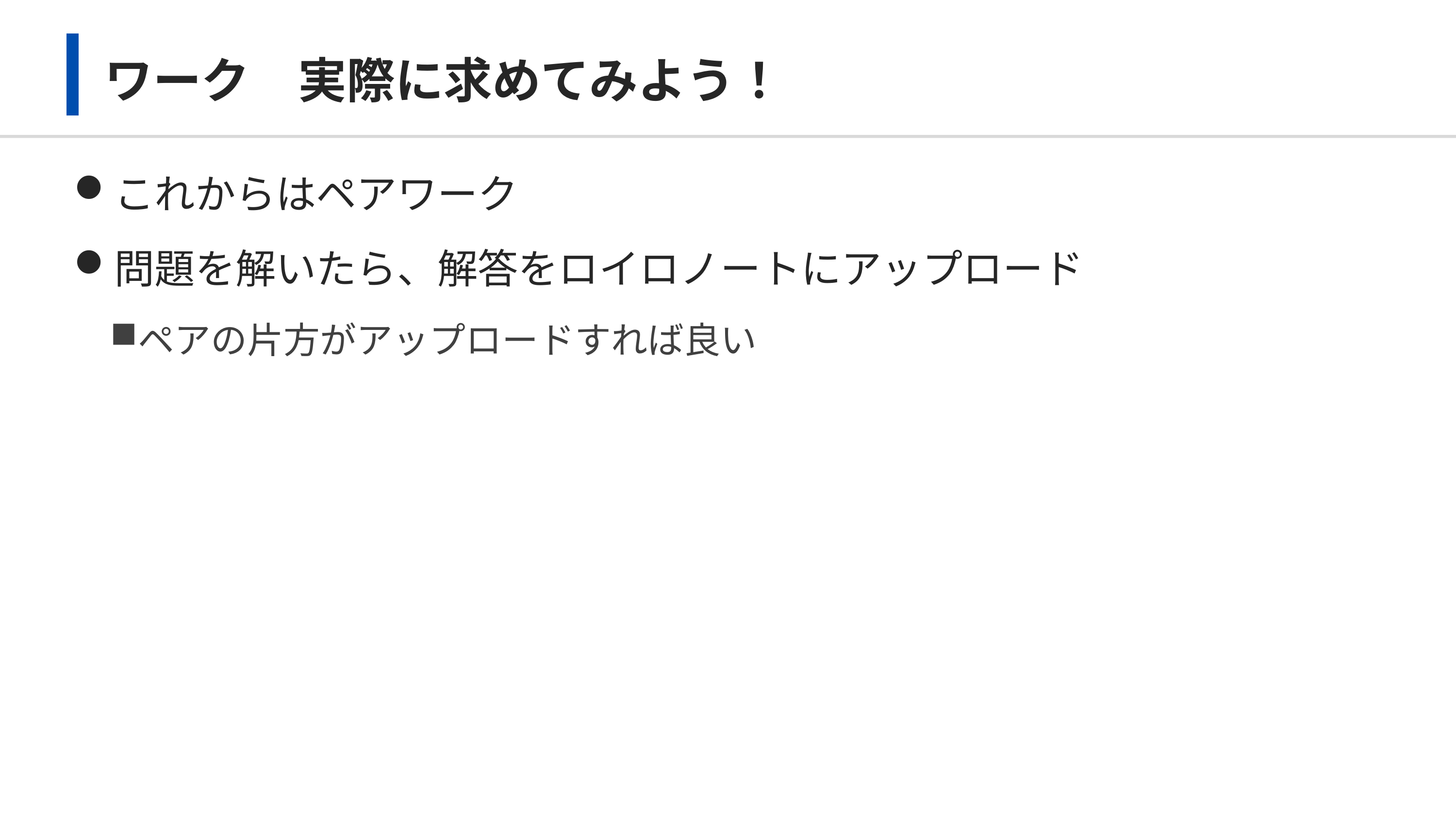

# ワーク　実際に求めてみよう！
これからはペアワーク
問題を解いたら、解答をロイロノートにアップロード
ペアの片方がアップロードすれば良い